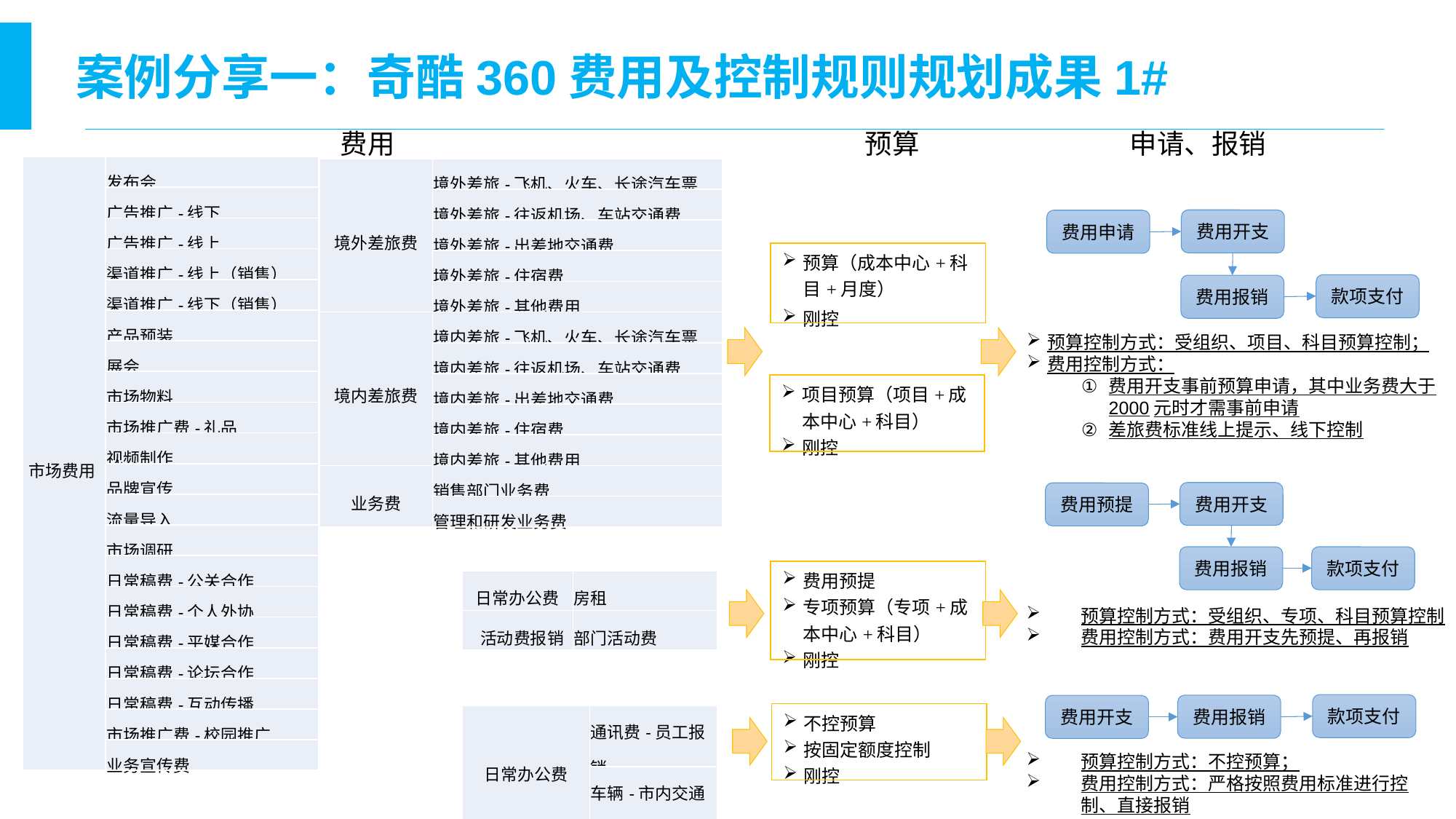

案例分享一：奇酷360费用及控制规则规划成果1#
费用
预算
申请、报销
| 市场费用 | 发布会 |
| --- | --- |
|  | 广告推广-线下 |
|  | 广告推广-线上 |
|  | 渠道推广-线上（销售） |
|  | 渠道推广-线下（销售） |
|  | 产品预装 |
|  | 展会 |
|  | 市场物料 |
|  | 市场推广费-礼品 |
|  | 视频制作 |
|  | 品牌宣传 |
|  | 流量导入 |
|  | 市场调研 |
|  | 日常稿费-公关合作 |
|  | 日常稿费-个人外协 |
|  | 日常稿费-平媒合作 |
|  | 日常稿费-论坛合作 |
|  | 日常稿费-互动传播 |
|  | 市场推广费-校园推广 |
|  | 业务宣传费 |
| 境外差旅费 | 境外差旅-飞机、火车、长途汽车票 |
| --- | --- |
|  | 境外差旅-往返机场、车站交通费 |
|  | 境外差旅-出差地交通费 |
|  | 境外差旅-住宿费 |
|  | 境外差旅-其他费用 |
| 境内差旅费 | 境内差旅-飞机、火车、长途汽车票 |
|  | 境内差旅-往返机场、车站交通费 |
|  | 境内差旅-出差地交通费 |
|  | 境内差旅-住宿费 |
|  | 境内差旅-其他费用 |
| 业务费 | 销售部门业务费 |
|  | 管理和研发业务费 |
费用开支
费用申请
| 预算（成本中心+科目+月度） 刚控 |
| --- |
款项支付
费用报销
预算控制方式：受组织、项目、科目预算控制；
费用控制方式：
费用开支事前预算申请，其中业务费大于2000元时才需事前申请
差旅费标准线上提示、线下控制

| 项目预算（项目+成本中心+科目） 刚控 |
| --- |
费用开支
费用预提
费用报销
款项支付
| 费用预提 专项预算（专项+成本中心+科目） 刚控 |
| --- |
| 日常办公费 | 房租 |
| --- | --- |
| 活动费报销 | 部门活动费 |

预算控制方式：受组织、专项、科目预算控制
费用控制方式：费用开支先预提、再报销
款项支付
费用报销
费用开支
| 不控预算 按固定额度控制 刚控 |
| --- |
| 日常办公费 | 通讯费-员工报销 |
| --- | --- |
|  | 车辆-市内交通费 |

预算控制方式：不控预算；
费用控制方式：严格按照费用标准进行控制、直接报销